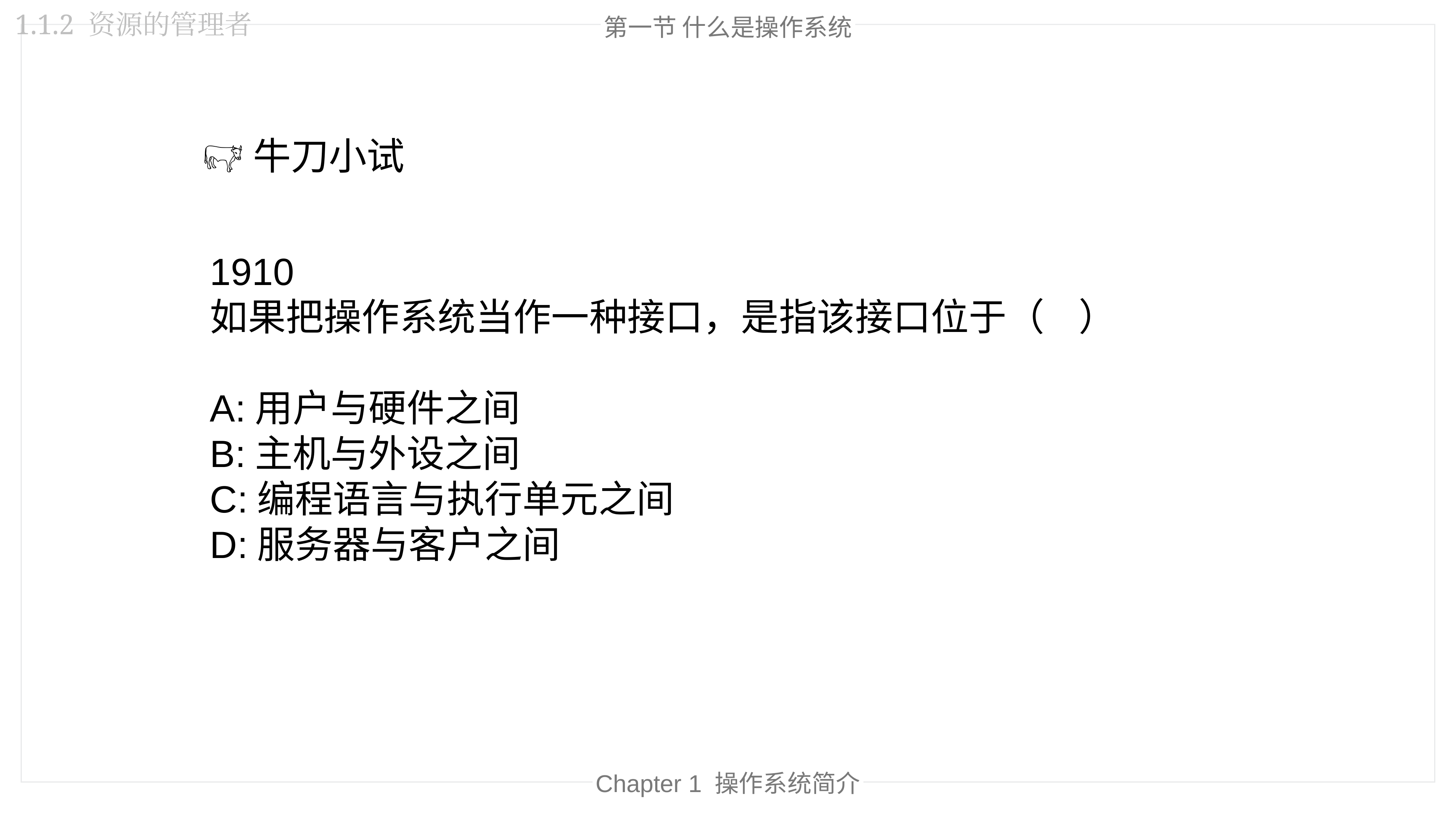

1.1.2 资源的管理者
第一节 什么是操作系统
🐂牛刀小试
1910
如果把操作系统当作一种接口，是指该接口位于（    ）

A:用户与硬件之间
B:主机与外设之间
C:编程语言与执行单元之间
D:服务器与客户之间
Chapter 1 操作系统简介